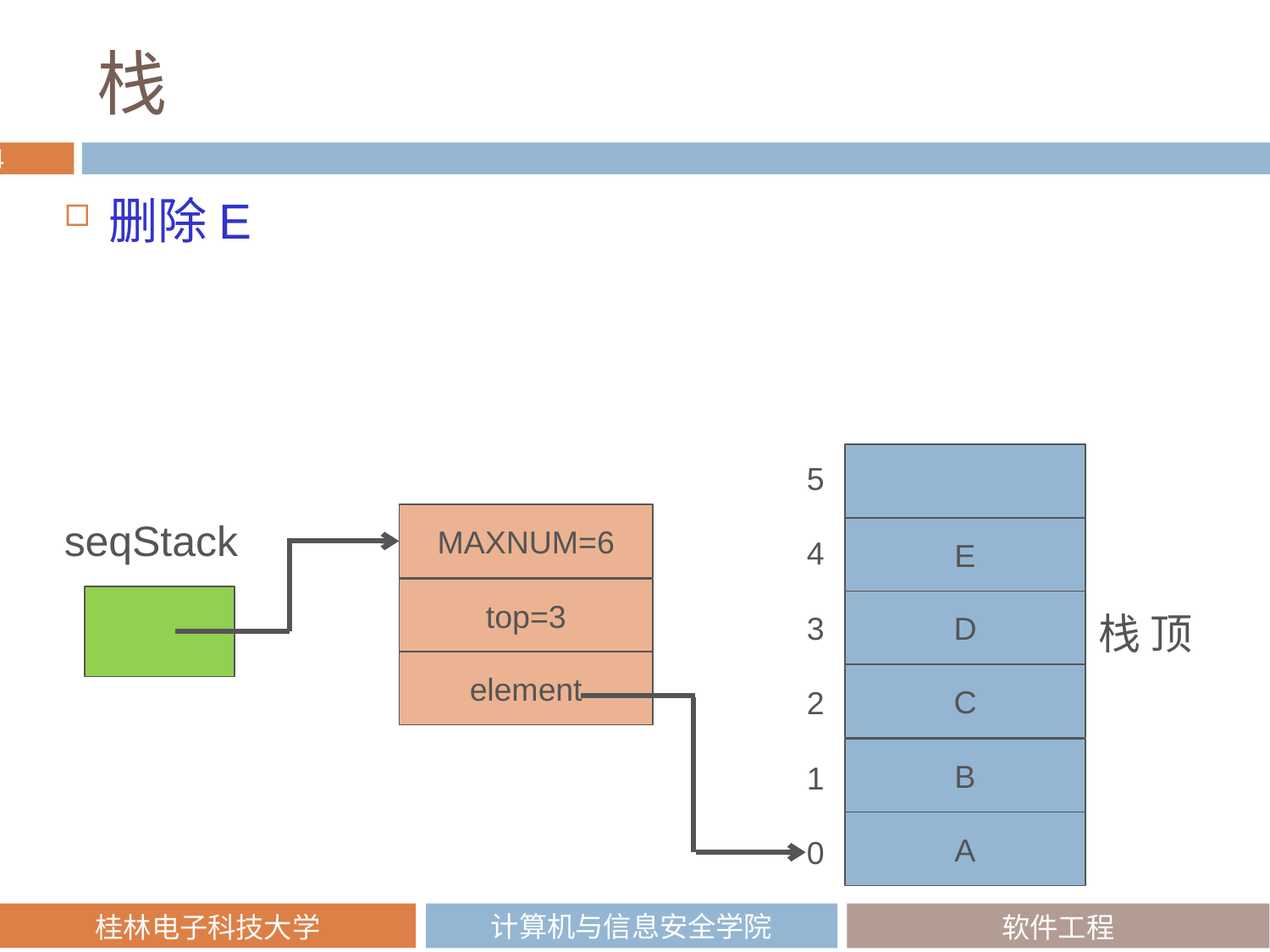

# 栈
删除E

5
MAXNUM=6
seqStack
E
4
top=3

D
栈 顶
3
element
C
2
B
1
A
0